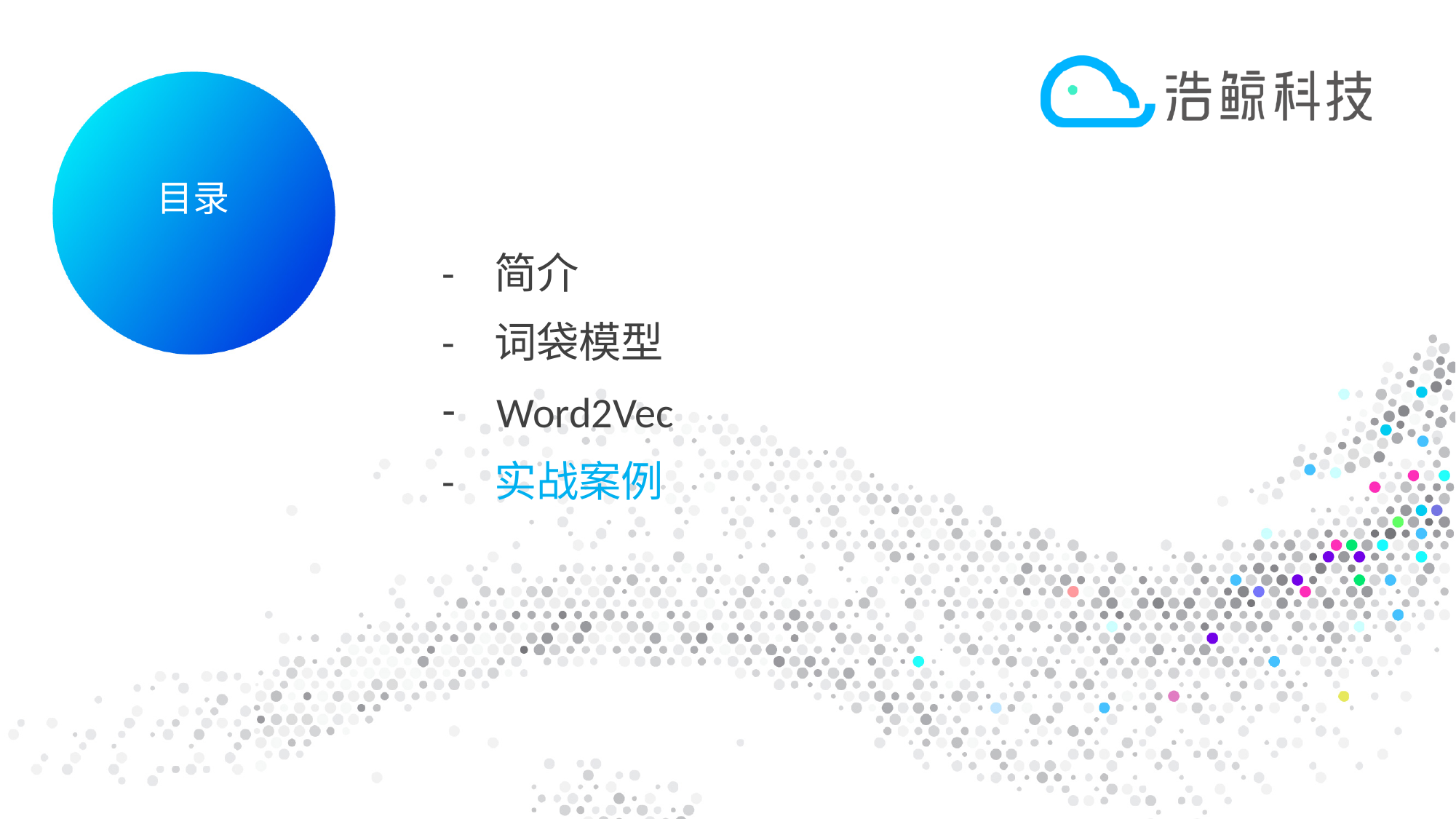

目录
-   简介
-   词袋模型
Word2Vec
-   实战案例